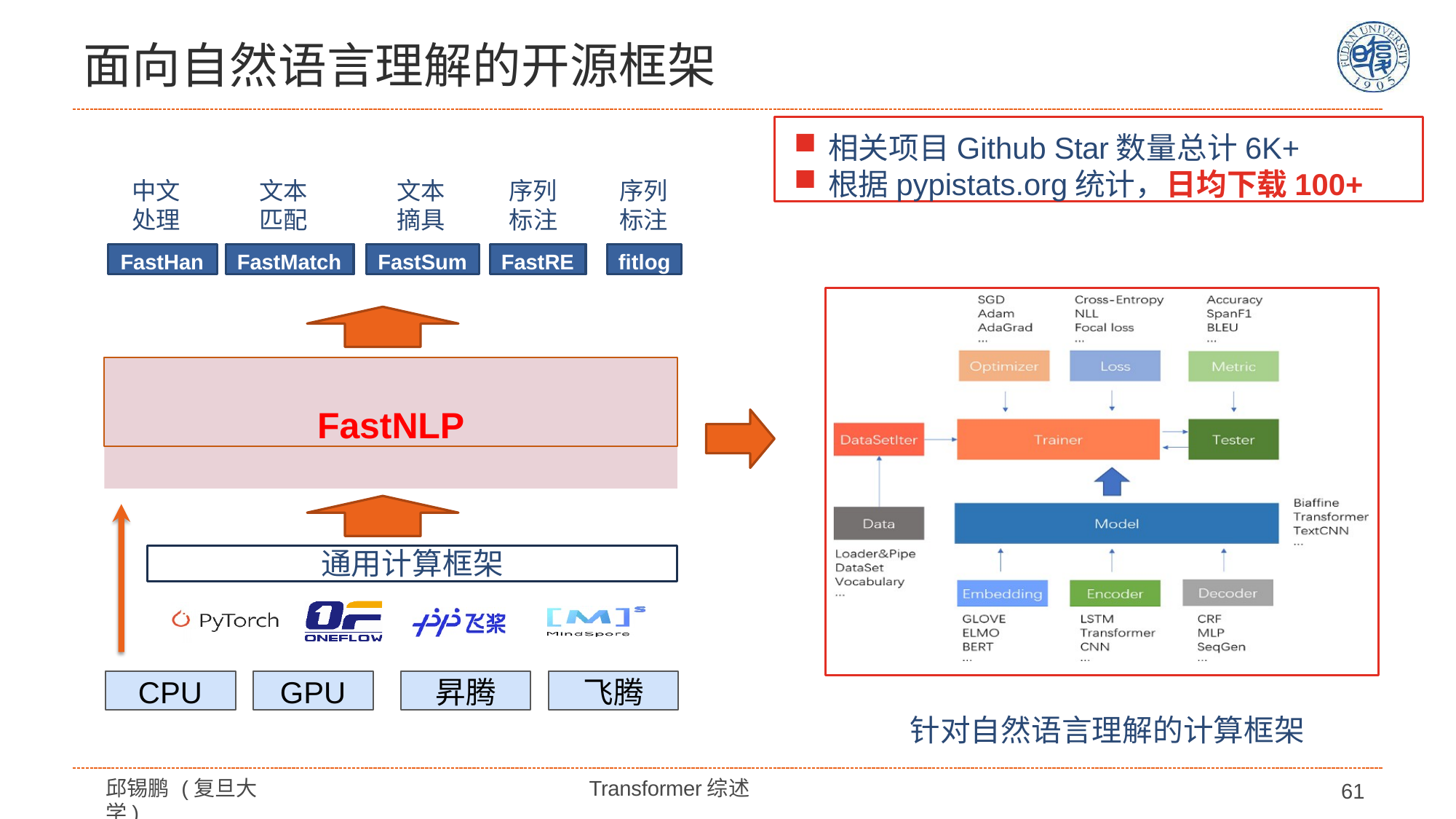

# 面向自然语言理解的开源框架
相关项目Github Star数量总计6K+
根据pypistats.org统计，日均下载100+
中文
处理
文本
匹配
文本
摘具
序列
标注
序列
标注
FastHan
FastMatch
FastSum
FastRE
fitlog

FastNLP

通用计算框架

CPU
GPU
昇腾
飞腾
针对自然语言理解的计算框架
邱锡鹏 (复旦大学)
Transformer综述
61